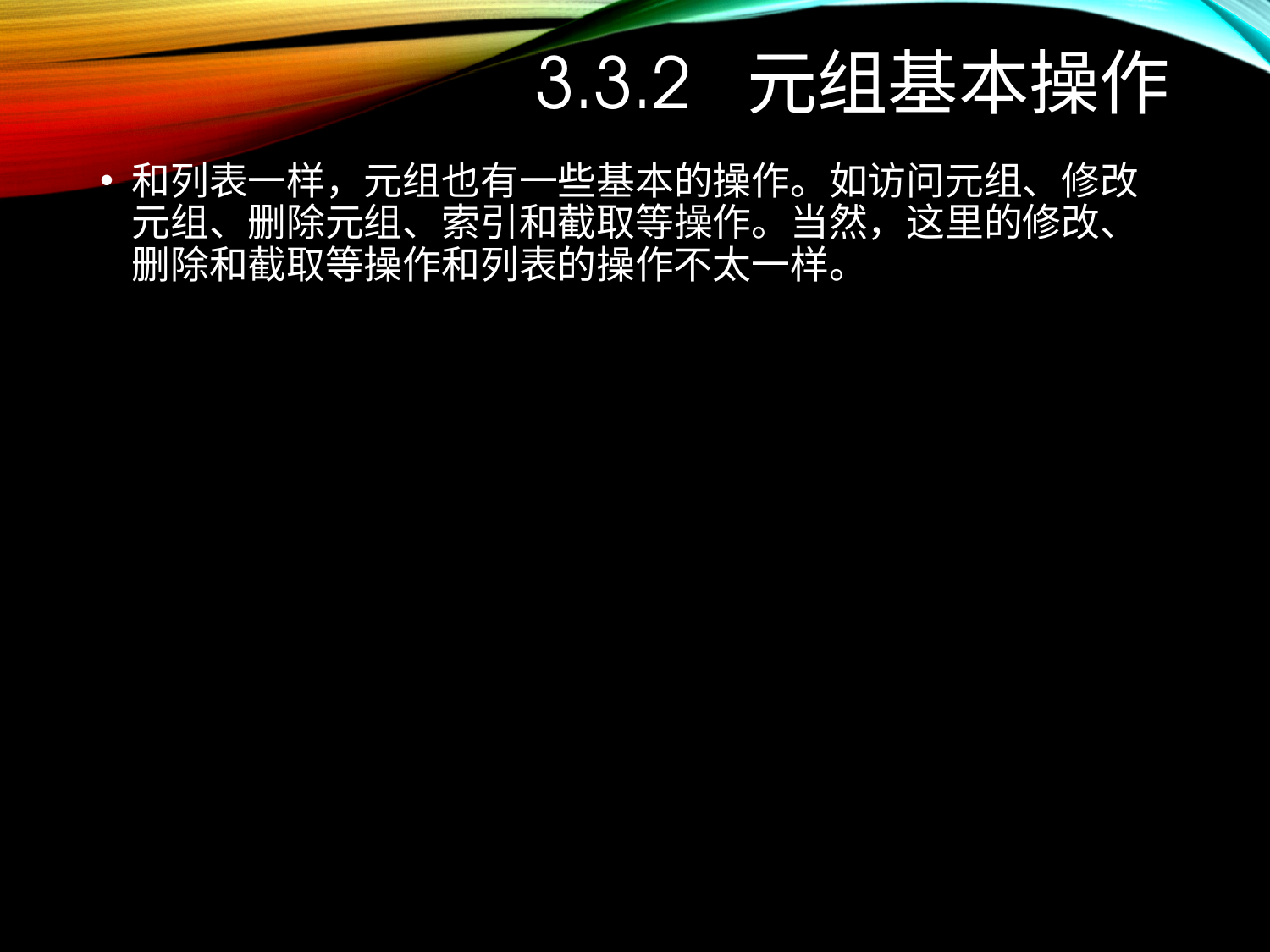

# 3.3.2  元组基本操作
和列表一样，元组也有一些基本的操作。如访问元组、修改元组、删除元组、索引和截取等操作。当然，这里的修改、删除和截取等操作和列表的操作不太一样。